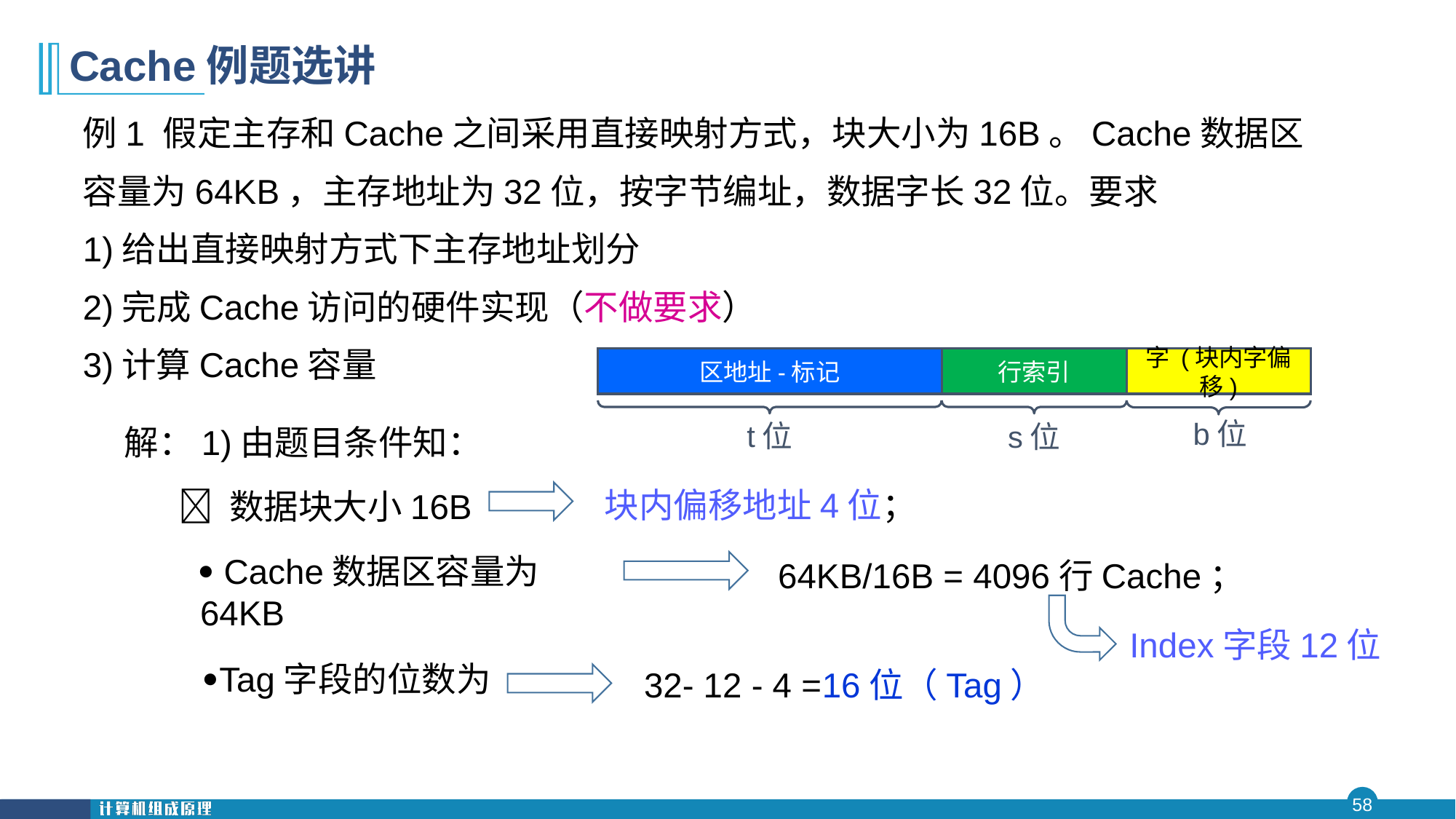

第四 章
# Cache例题选讲
例1 假定主存和Cache之间采用直接映射方式，块大小为16B。Cache数据区容量为64KB，主存地址为32位，按字节编址，数据字长32位。要求
1)给出直接映射方式下主存地址划分
2)完成Cache访问的硬件实现（不做要求）
3)计算Cache容量

区地址-标记
行索引
字 (块内字偏移)
b位
t位
s位
解：1)由题目条件知：
       • 数据块大小16B
块内偏移地址4位；

64KB/16B = 4096行Cache；

• Cache数据区容量为64KB

Index字段12位
 •Tag字段的位数为
32- 12 - 4 =16位（Tag）